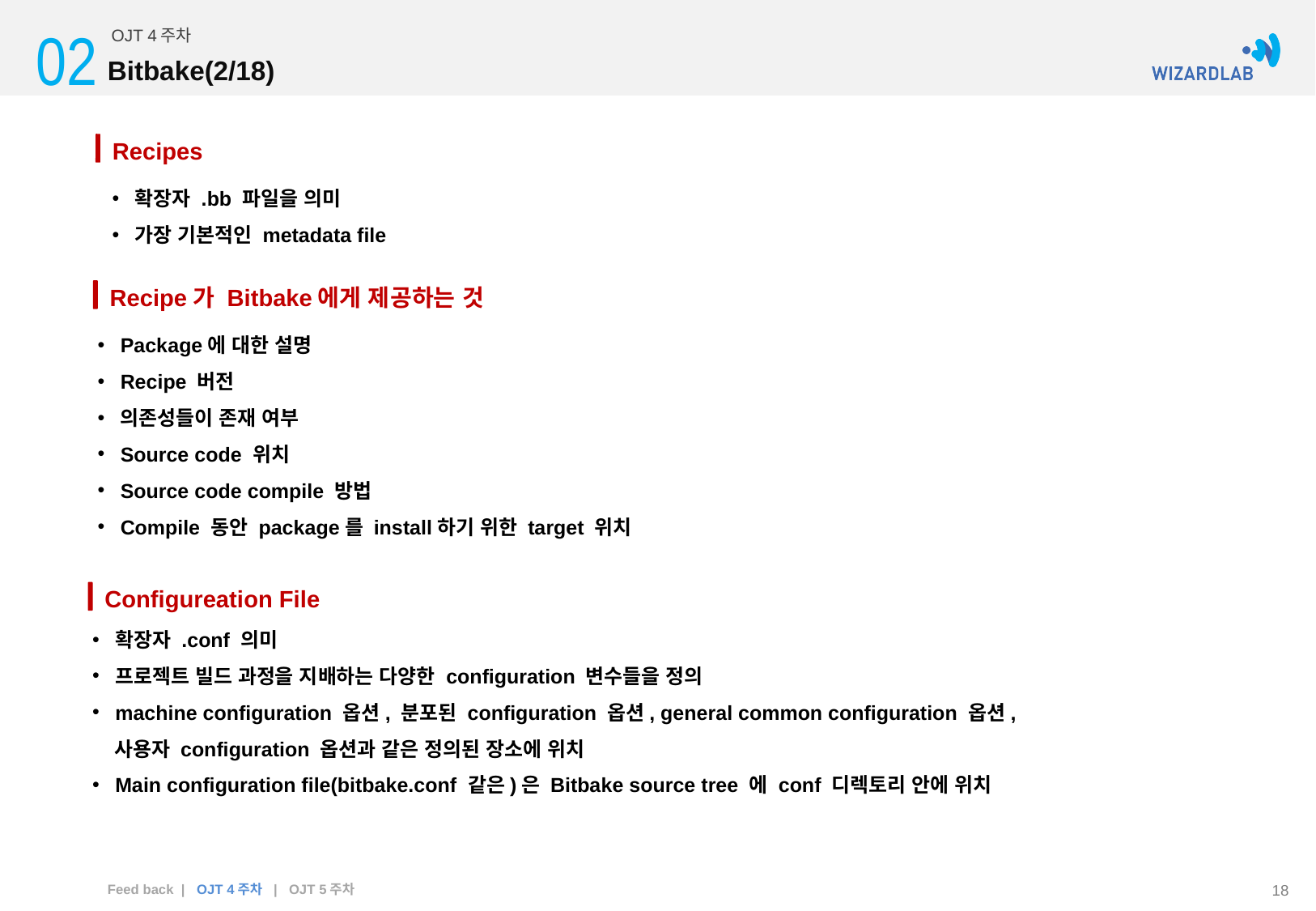

02
OJT 4주차
Bitbake(2/18)

Recipes
확장자 .bb 파일을 의미
가장 기본적인 metadata file

Recipe가 Bitbake에게 제공하는 것
Package에 대한 설명
Recipe 버전
의존성들이 존재 여부
Source code 위치
Source code compile 방법
Compile 동안 package를 install하기 위한 target 위치

Configureation File
확장자 .conf 의미
프로젝트 빌드 과정을 지배하는 다양한 configuration 변수들을 정의
machine configuration 옵션, 분포된 configuration 옵션, general common configuration 옵션,
   사용자 configuration 옵션과 같은 정의된 장소에 위치
Main configuration file(bitbake.conf 같은)은 Bitbake source tree 에 conf 디렉토리 안에 위치
Feed back  |   OJT 4주차  |   OJT 5주차